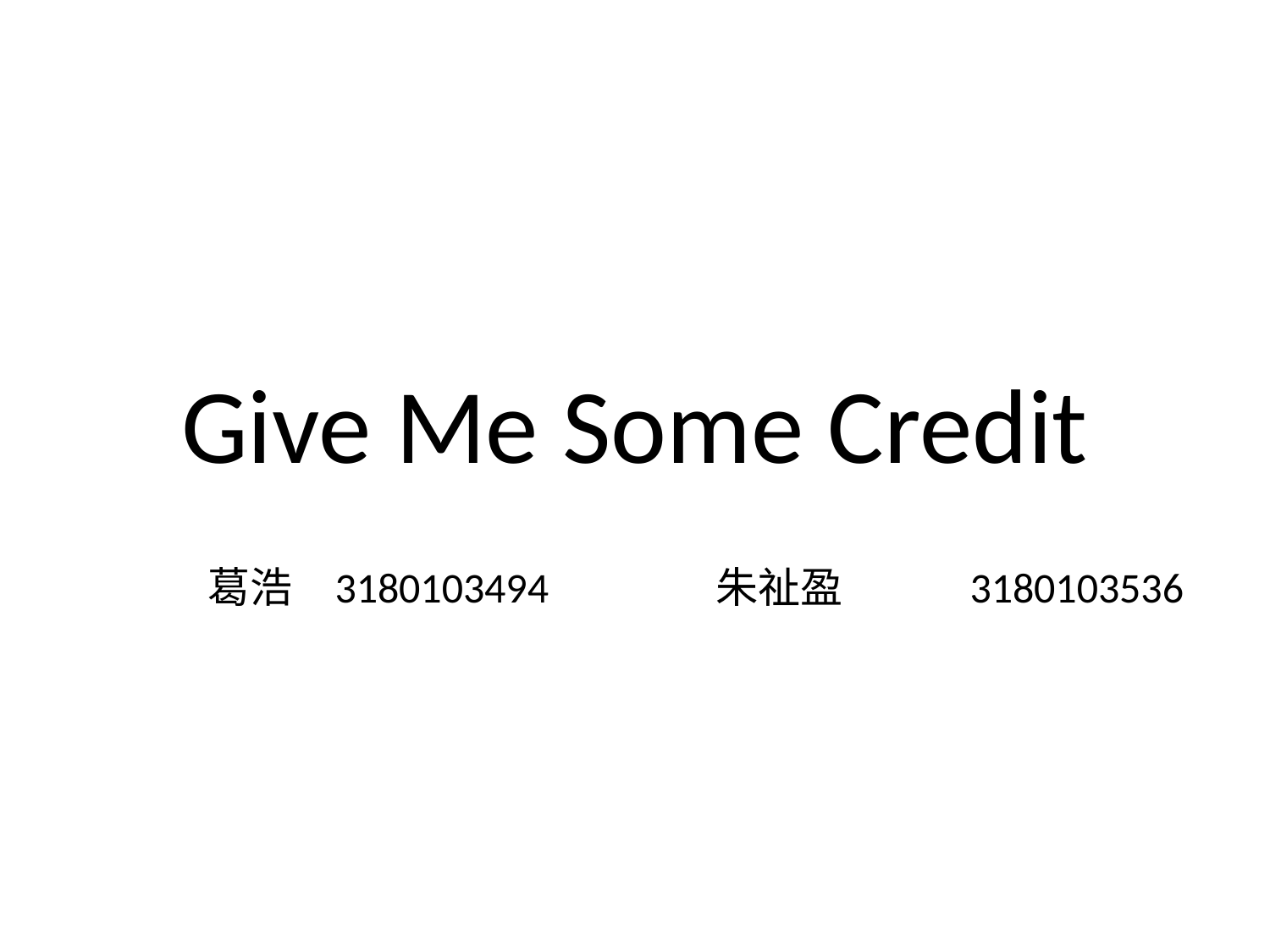

# Give Me Some Credit
葛浩	3180103494		朱祉盈	3180103536